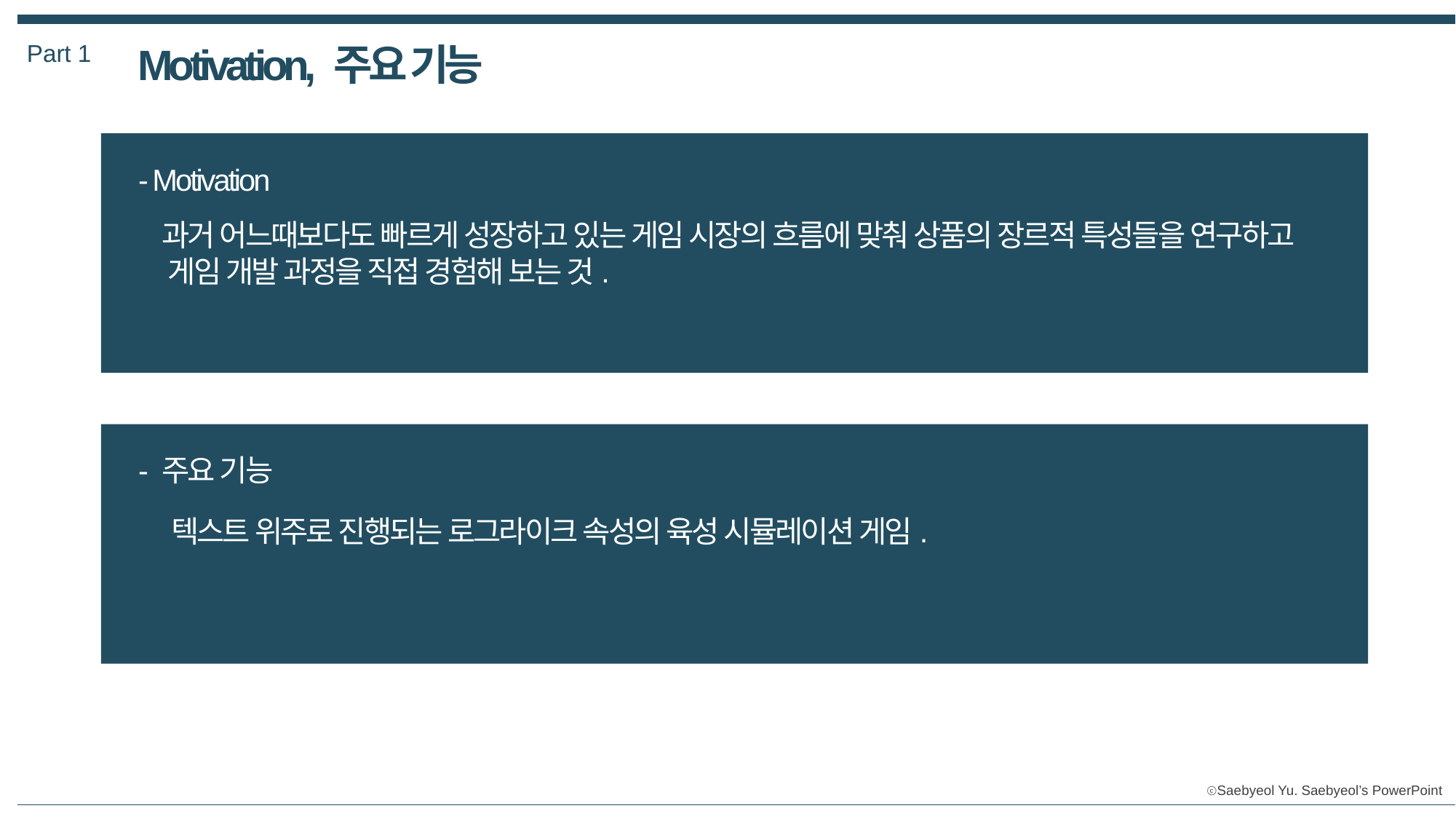

Part 1
Motivation, 주요 기능

- Motivation
과거 어느때보다도 빠르게 성장하고 있는 게임 시장의 흐름에 맞춰 상품의 장르적 특성들을 연구하고  게임 개발 과정을 직접 경험해 보는 것.

- 주요 기능
텍스트 위주로 진행되는 로그라이크 속성의 육성 시뮬레이션 게임.